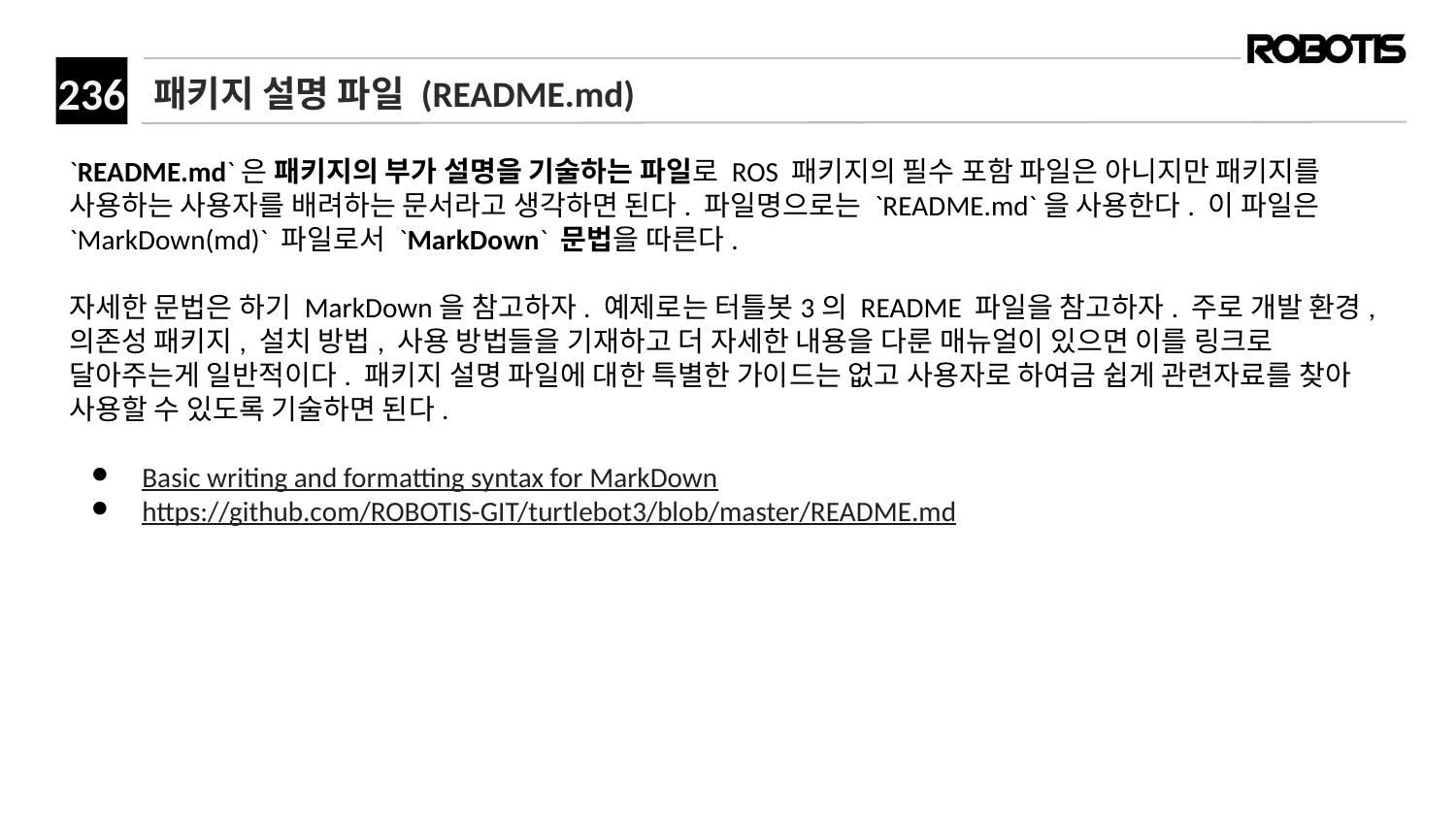

# 패키지 설명 파일 (README.md)
`README.md`은 패키지의 부가 설명을 기술하는 파일로 ROS 패키지의 필수 포함 파일은 아니지만 패키지를 사용하는 사용자를 배려하는 문서라고 생각하면 된다. 파일명으로는 `README.md`을 사용한다. 이 파일은 `MarkDown(md)` 파일로서 `MarkDown` 문법을 따른다.

자세한 문법은 하기 MarkDown을 참고하자. 예제로는 터틀봇3의 README 파일을 참고하자. 주로 개발 환경, 의존성 패키지, 설치 방법, 사용 방법들을 기재하고 더 자세한 내용을 다룬 매뉴얼이 있으면 이를 링크로 달아주는게 일반적이다. 패키지 설명 파일에 대한 특별한 가이드는 없고 사용자로 하여금 쉽게 관련자료를 찾아 사용할 수 있도록 기술하면 된다.

Basic writing and formatting syntax for MarkDown
https://github.com/ROBOTIS-GIT/turtlebot3/blob/master/README.md